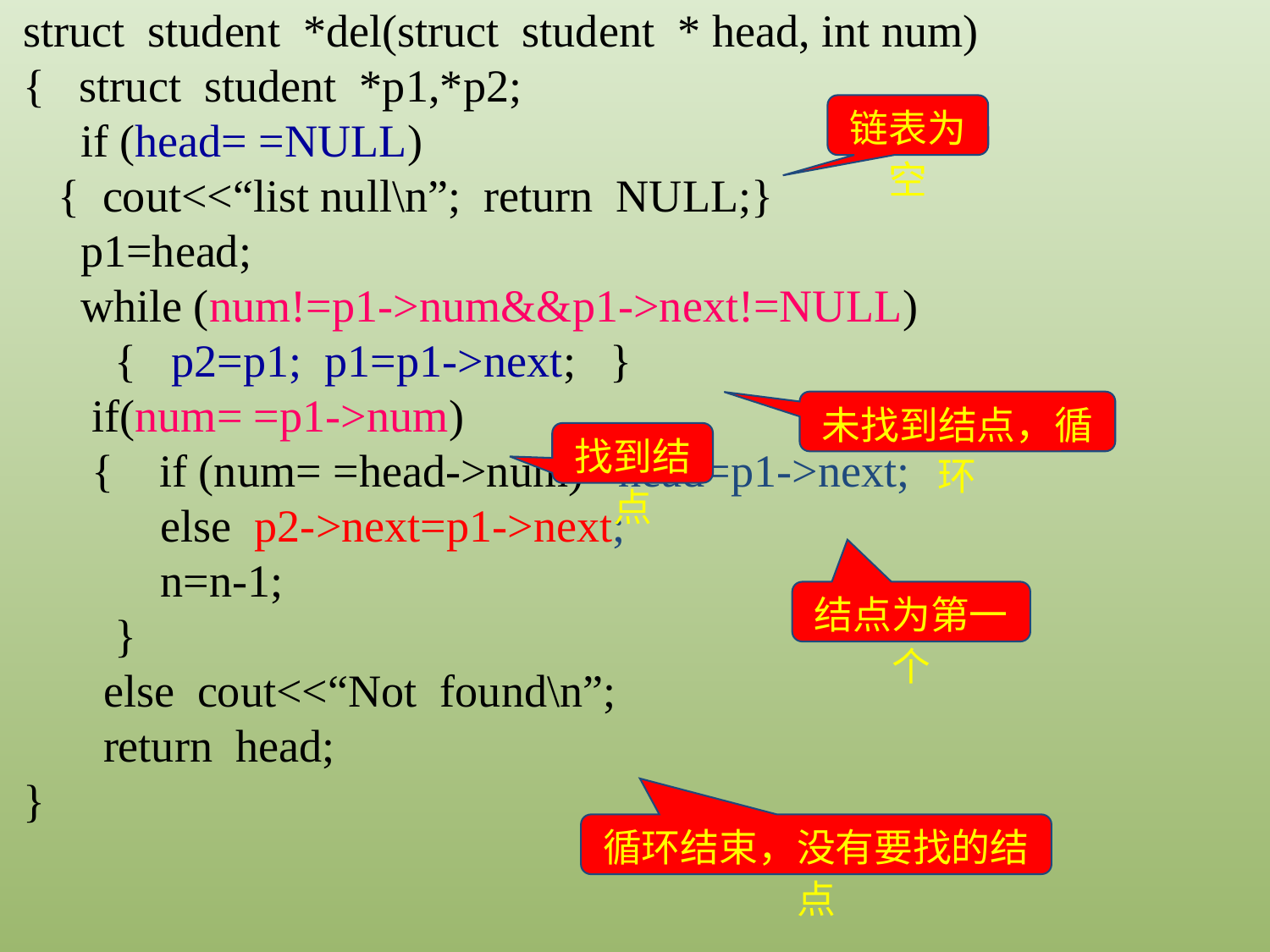

struct  student  *del(struct  student  * head, int num)
{   struct  student  *p1,*p2;
     if (head= =NULL)
   {  cout<<“list null\n”;  return  NULL;}
     p1=head;
     while (num!=p1->num&&p1->next!=NULL)
        {   p2=p1;  p1=p1->next;   }
      if(num= =p1->num)
      {    if (num= =head->num)   head=p1->next;
            else  p2->next=p1->next;
            n=n-1;
        }
       else  cout<<“Not  found\n”;
       return  head;
}
链表为空
未找到结点，循环
找到结点
结点为第一个
循环结束，没有要找的结点
577